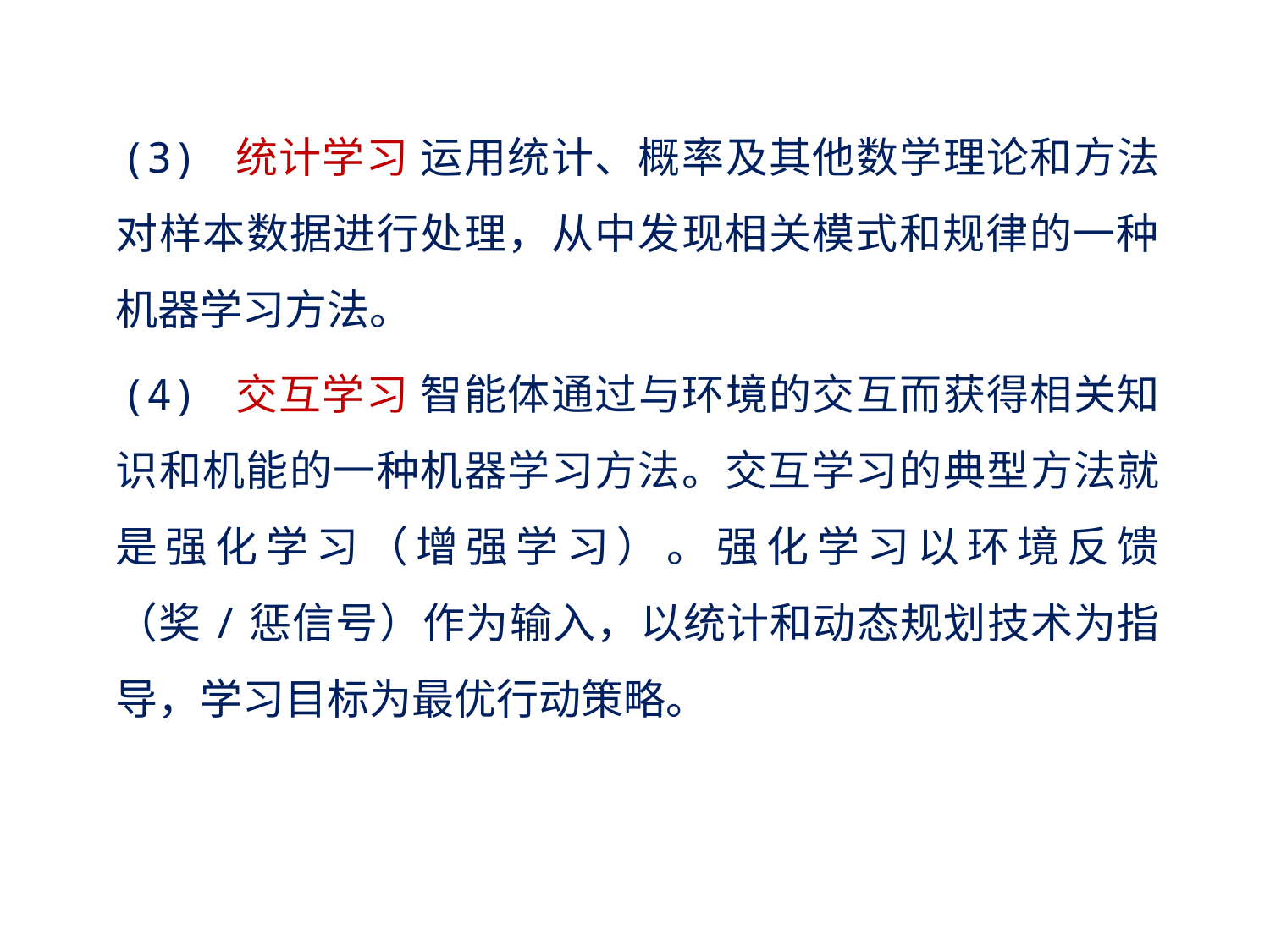

(3) 统计学习 运用统计、概率及其他数学理论和方法对样本数据进行处理，从中发现相关模式和规律的一种机器学习方法。
  (4) 交互学习 智能体通过与环境的交互而获得相关知识和机能的一种机器学习方法。交互学习的典型方法就是强化学习（增强学习）。强化学习以环境反馈（奖/惩信号）作为输入，以统计和动态规划技术为指导，学习目标为最优行动策略。